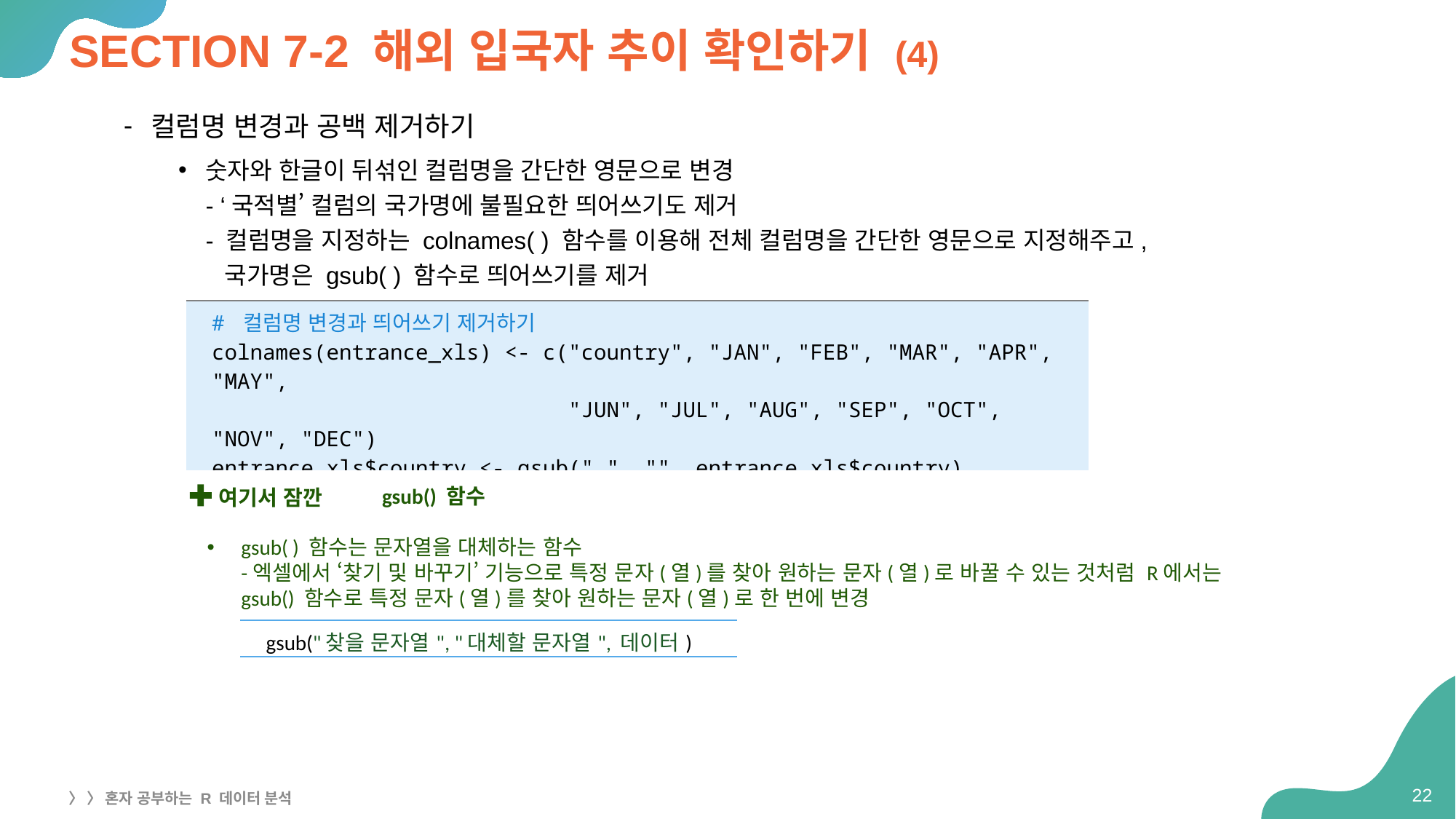

# SECTION 7-2 해외 입국자 추이 확인하기 (4)
컬럼명 변경과 공백 제거하기
숫자와 한글이 뒤섞인 컬럼명을 간단한 영문으로 변경
- ‘국적별’ 컬럼의 국가명에 불필요한 띄어쓰기도 제거
- 컬럼명을 지정하는 colnames( ) 함수를 이용해 전체 컬럼명을 간단한 영문으로 지정해주고,
  국가명은 gsub( ) 함수로 띄어쓰기를 제거
| # 컬럼명 변경과 띄어쓰기 제거하기 colnames(entrance\_xls) <- c("country", "JAN", "FEB", "MAR", "APR", "MAY", "JUN", "JUL", "AUG", "SEP", "OCT", "NOV", "DEC") entrance\_xls$country <- gsub(" ", "", entrance\_xls$country) entrance\_xls |
| --- |
                                     gsub() 함수

gsub( ) 함수는 문자열을 대체하는 함수
-엑셀에서 ‘찾기 및 바꾸기’ 기능으로 특정 문자(열)를 찾아 원하는 문자(열)로 바꿀 수 있는 것처럼 R에서는 gsub() 함수로 특정 문자(열)를 찾아 원하는 문자(열)로 한 번에 변경
여기서 잠깐

| gsub("찾을 문자열", "대체할 문자열", 데이터) |
| --- |
22
〉 〉 혼자 공부하는 R 데이터 분석